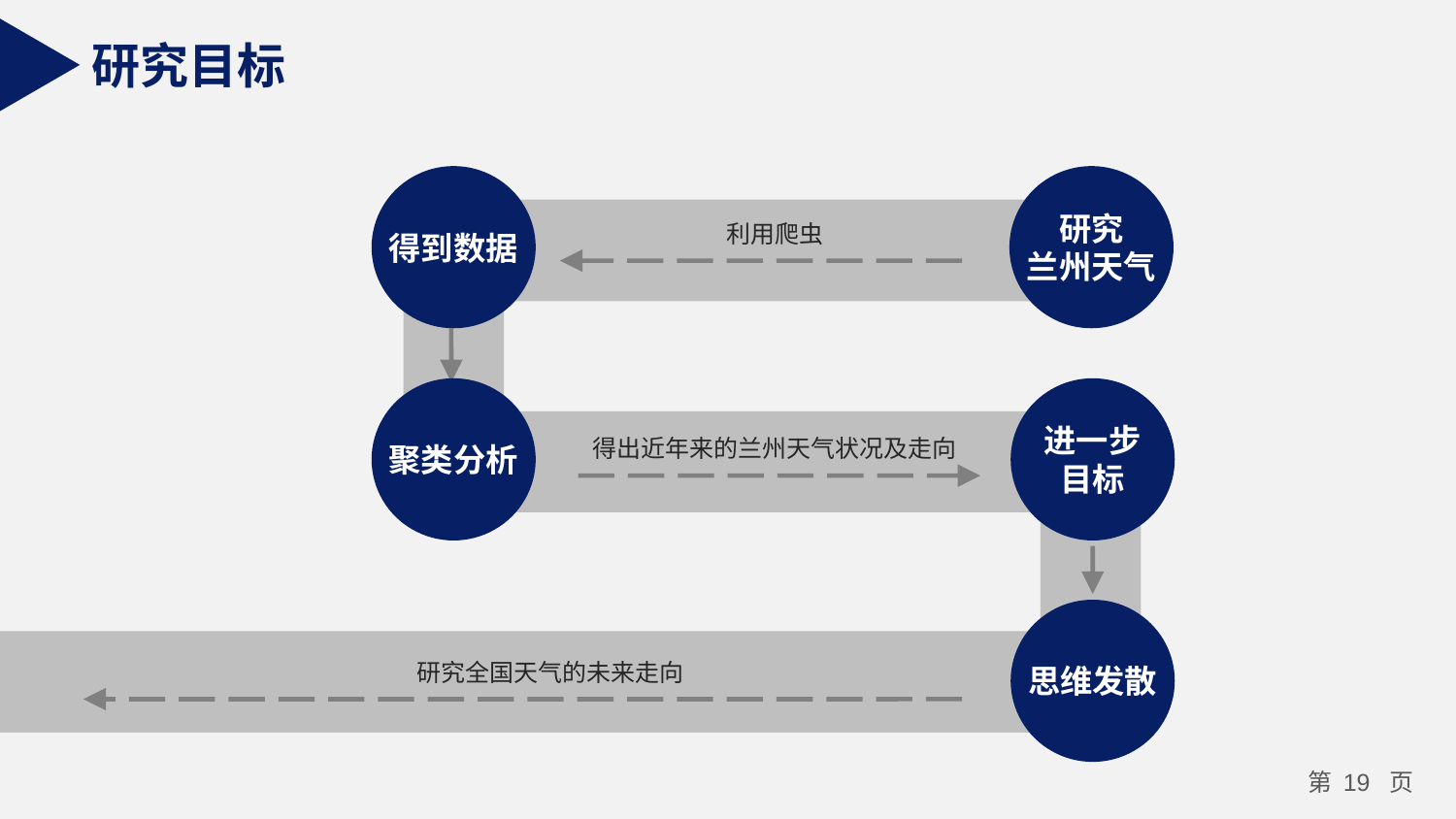

研究目标

得到数据
研究
兰州天气

利用爬虫

聚类分析
进一步
目标

得出近年来的兰州天气状况及走向

思维发散

研究全国天气的未来走向